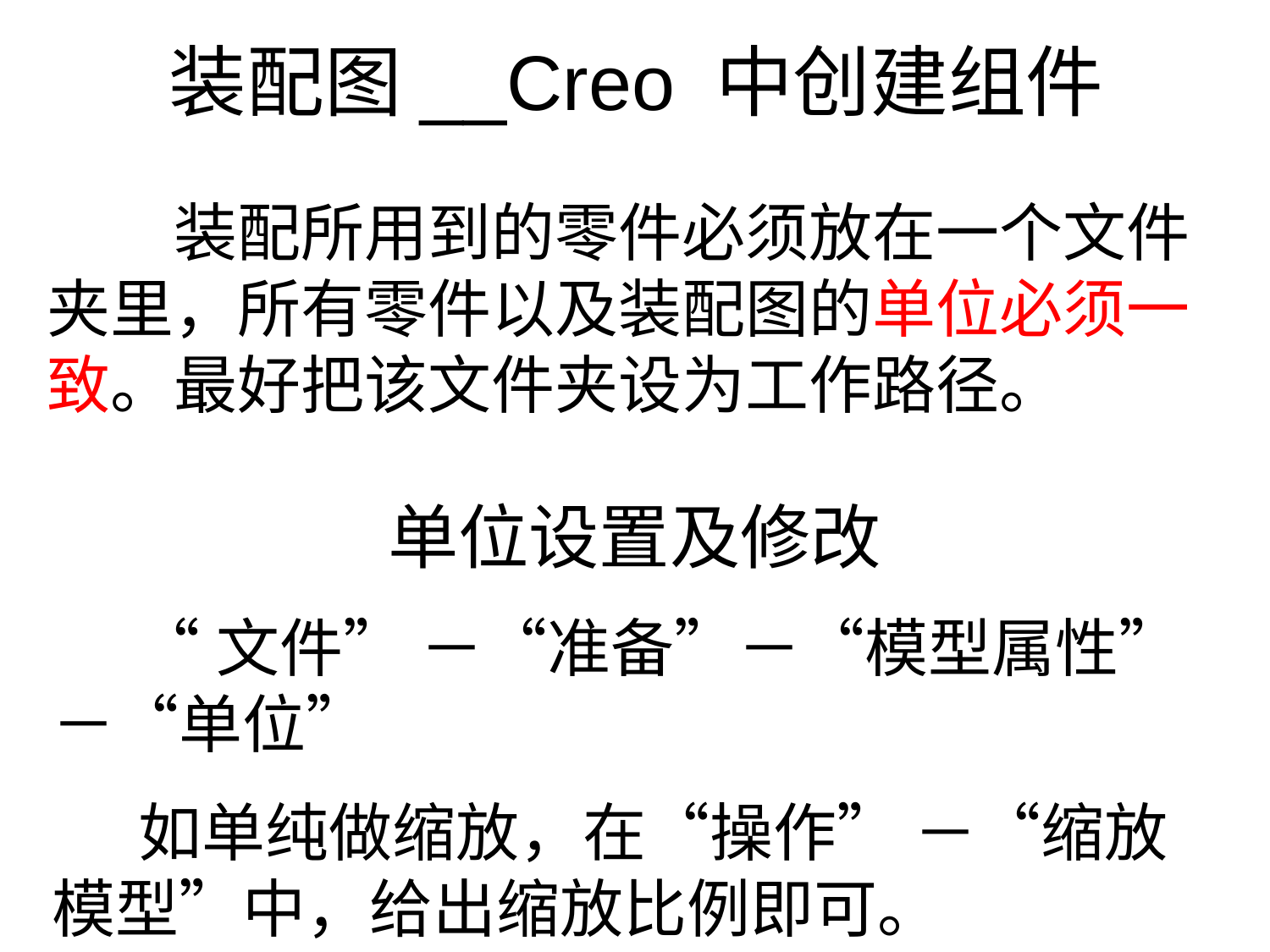

# 装配图__Creo 中创建组件
　　装配所用到的零件必须放在一个文件夹里，所有零件以及装配图的单位必须一致。最好把该文件夹设为工作路径。
单位设置及修改
      “文件” －“准备”－“模型属性”－“单位”
     如单纯做缩放，在“操作” －“缩放模型”中，给出缩放比例即可。